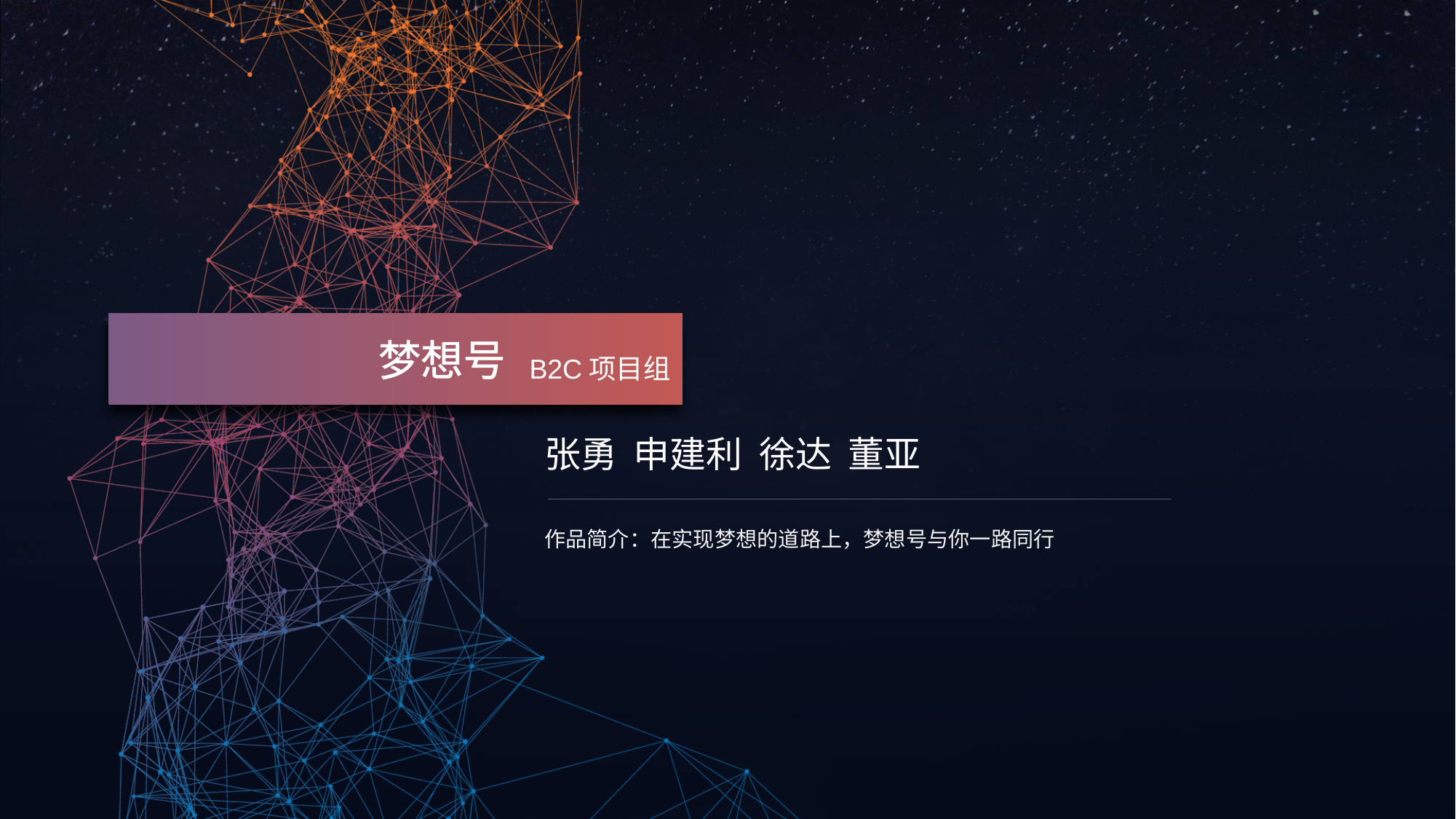

梦想号
B2C项目组
张勇  申建利  徐达  董亚

作品简介：在实现梦想的道路上，梦想号与你一路同行